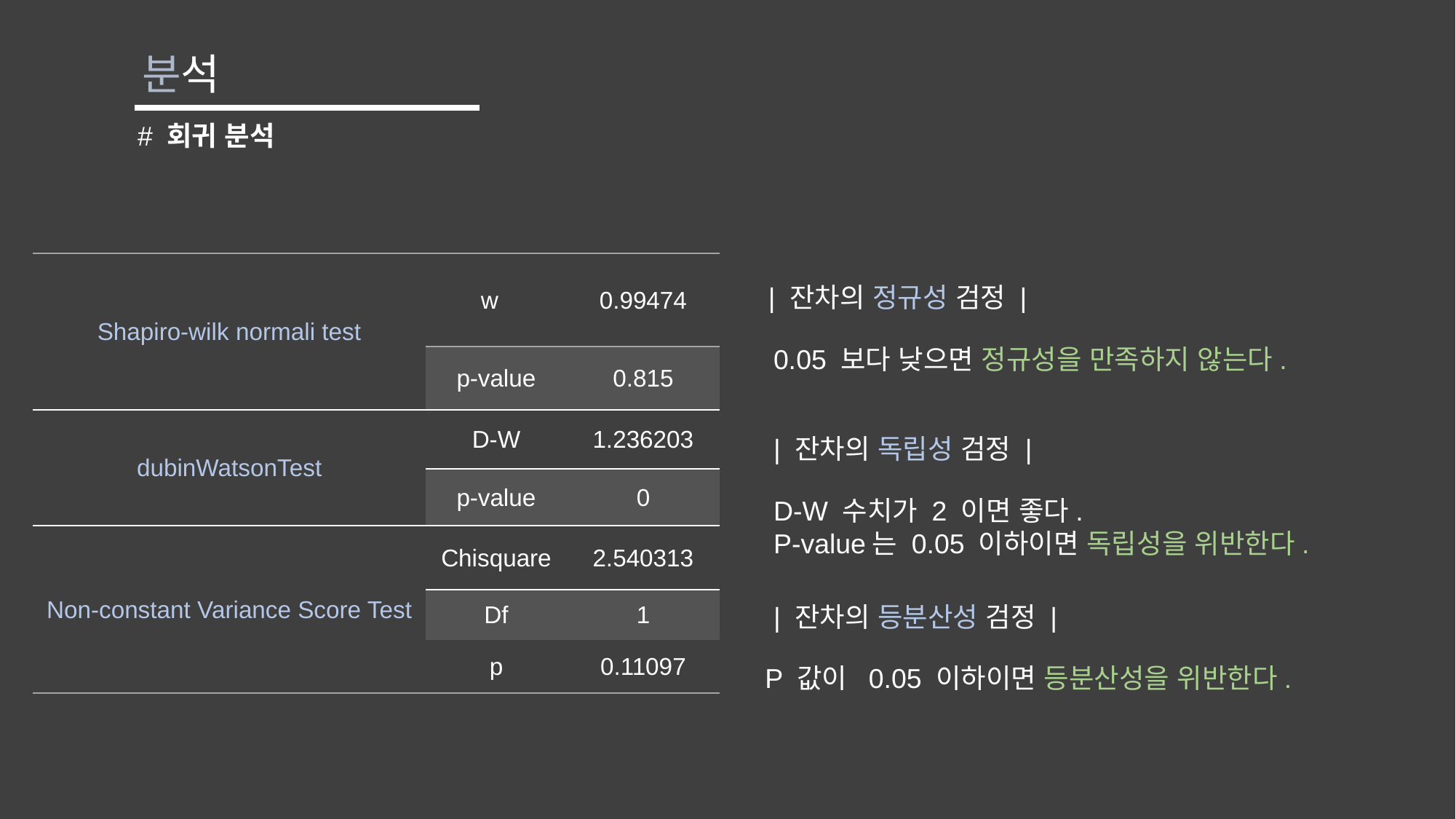

분석
# 회귀 분석
| Shapiro-wilk normali test | w | 0.99474 |
| --- | --- | --- |
|  | p-value | 0.815 |
| dubinWatsonTest | D-W | 1.236203 |
|  | p-value | 0 |
| Non-constant Variance Score Test | Chisquare | 2.540313 |
|  | Df | 1 |
|  | p | 0.11097 |
| 잔차의 정규성 검정 |
0.05 보다 낮으면 정규성을 만족하지 않는다.
| 잔차의 독립성 검정 |
D-W 수치가 2 이면 좋다.
P-value는 0.05 이하이면 독립성을 위반한다.
| 잔차의 등분산성 검정 |
P 값이  0.05 이하이면 등분산성을 위반한다.